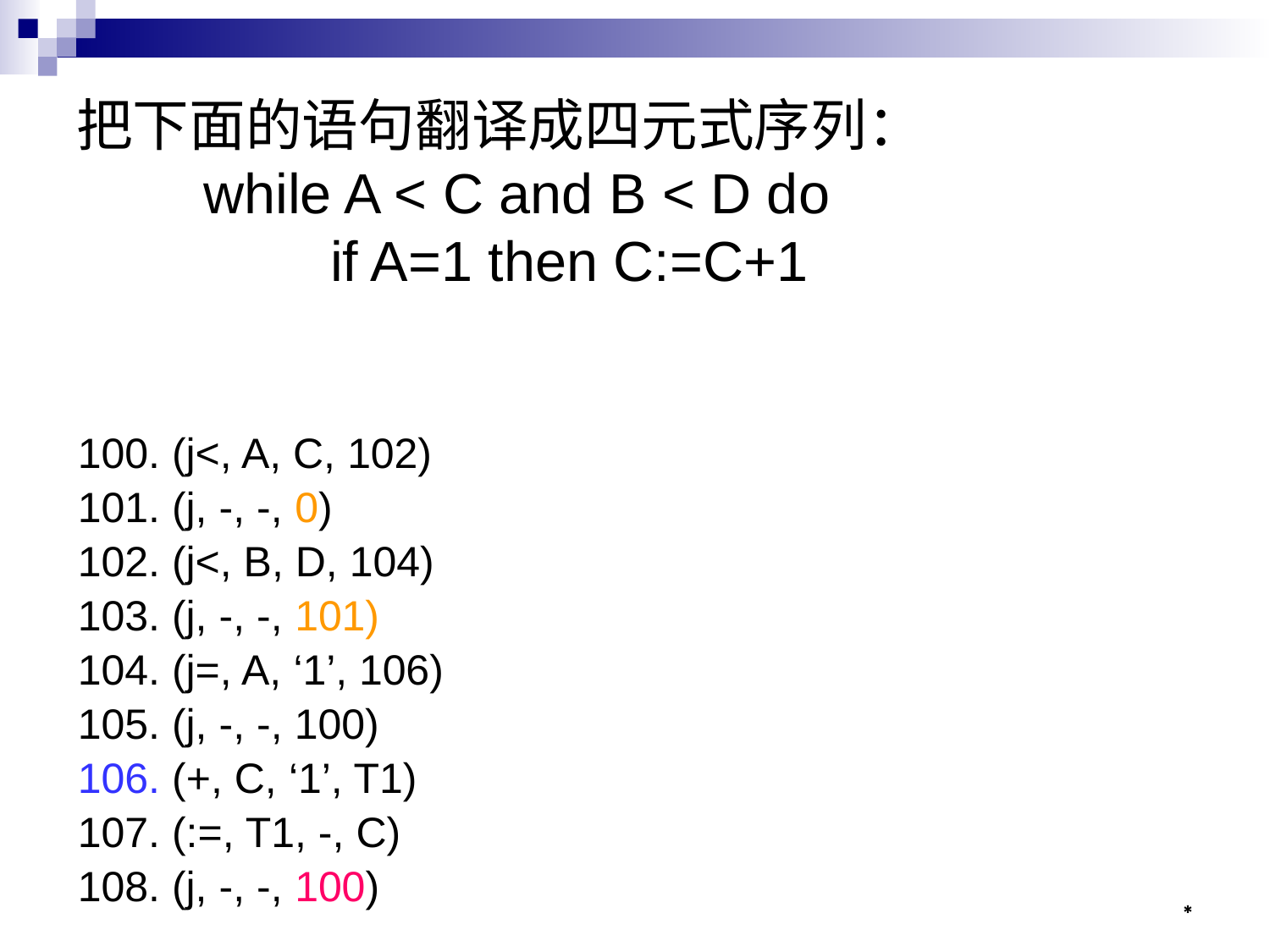

# 把下面的语句翻译成四元式序列： while A < C and B < D do if A=1 then C:=C+1
100. (j<, A, C, 102)
101. (j, -, -, 0)
102. (j<, B, D, 104)
103. (j, -, -, 101)
104. (j=, A, ‘1’, 106)
105. (j, -, -, 100)
106. (+, C, ‘1’, T1)
107. (:=, T1, -, C)
108. (j, -, -, 100)

*